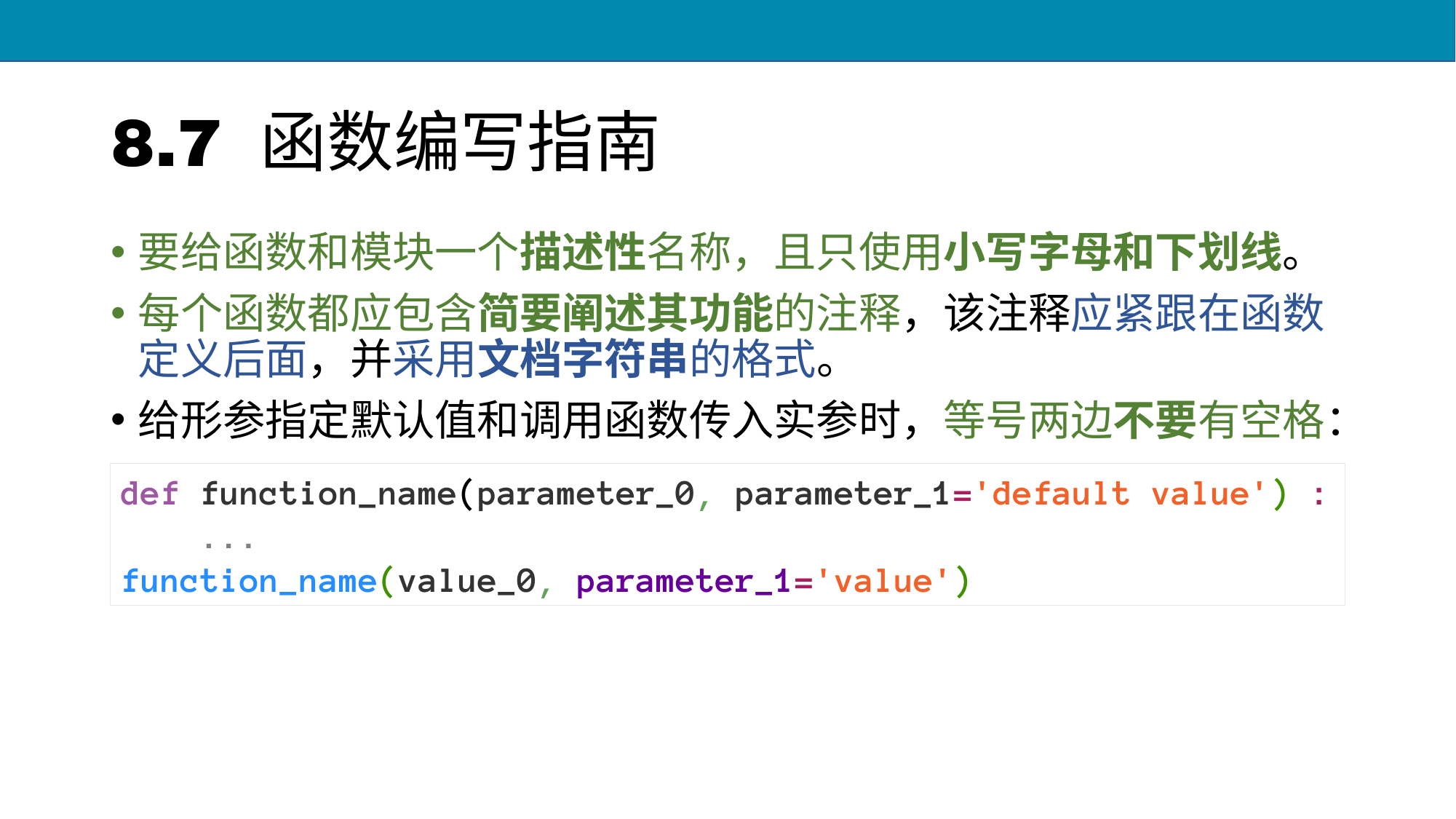

# 8.7 函数编写指南
要给函数和模块一个描述性名称，且只使用小写字母和下划线。
每个函数都应包含简要阐述其功能的注释，该注释应紧跟在函数定义后面，并采用文档字符串的格式。
给形参指定默认值和调用函数传入实参时，等号两边不要有空格：

def function_name(parameter_0, parameter_1='default value') :
    ...
function_name(value_0, parameter_1='value')